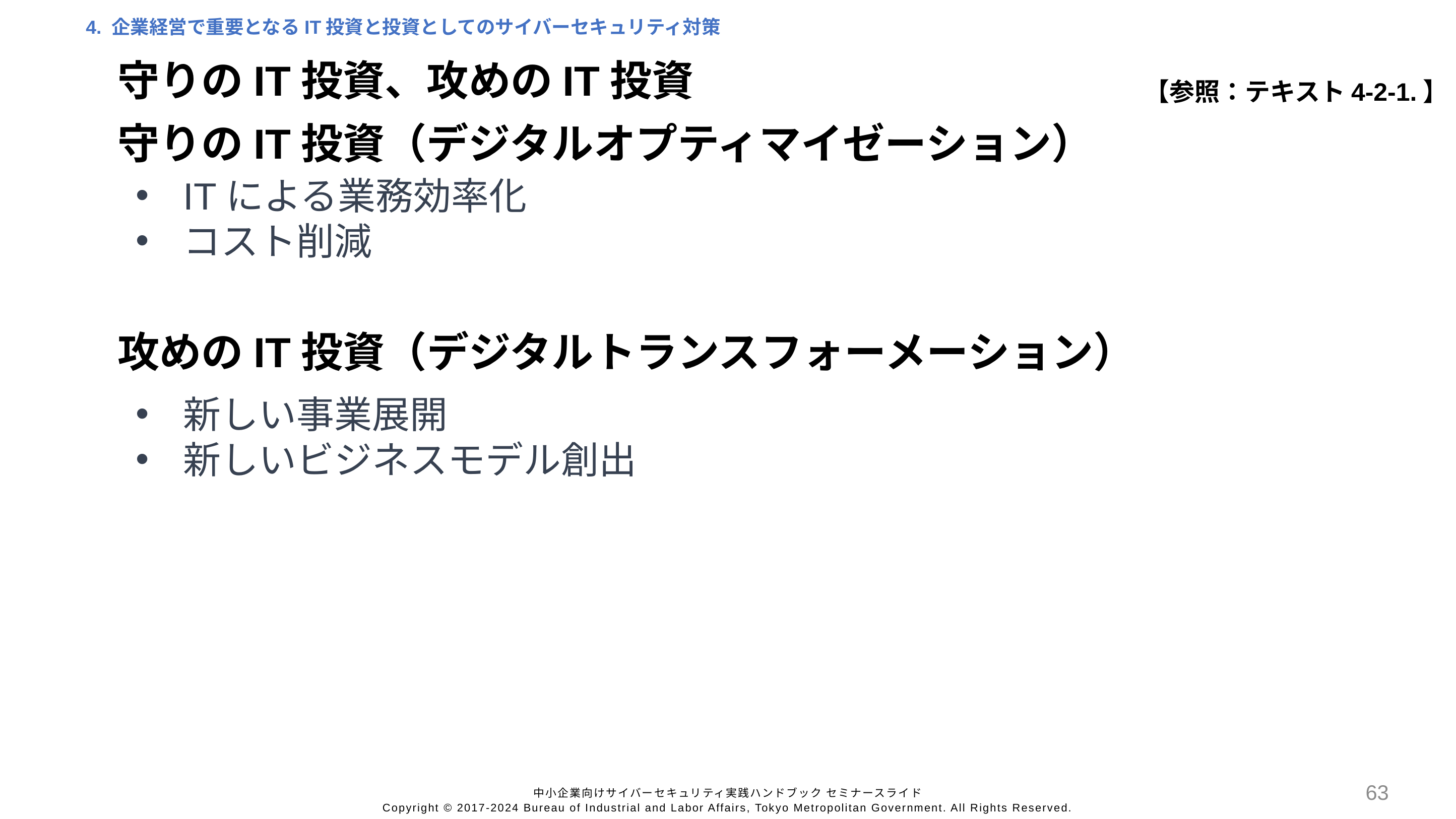

4. 企業経営で重要となるIT投資と投資としてのサイバーセキュリティ対策
守りのIT投資、攻めのIT投資
【参照：テキスト4-2-1.】
守りのIT投資（デジタルオプティマイゼーション）
ITによる業務効率化
コスト削減

攻めのIT投資（デジタルトランスフォーメーション）
新しい事業展開
新しいビジネスモデル創出
63